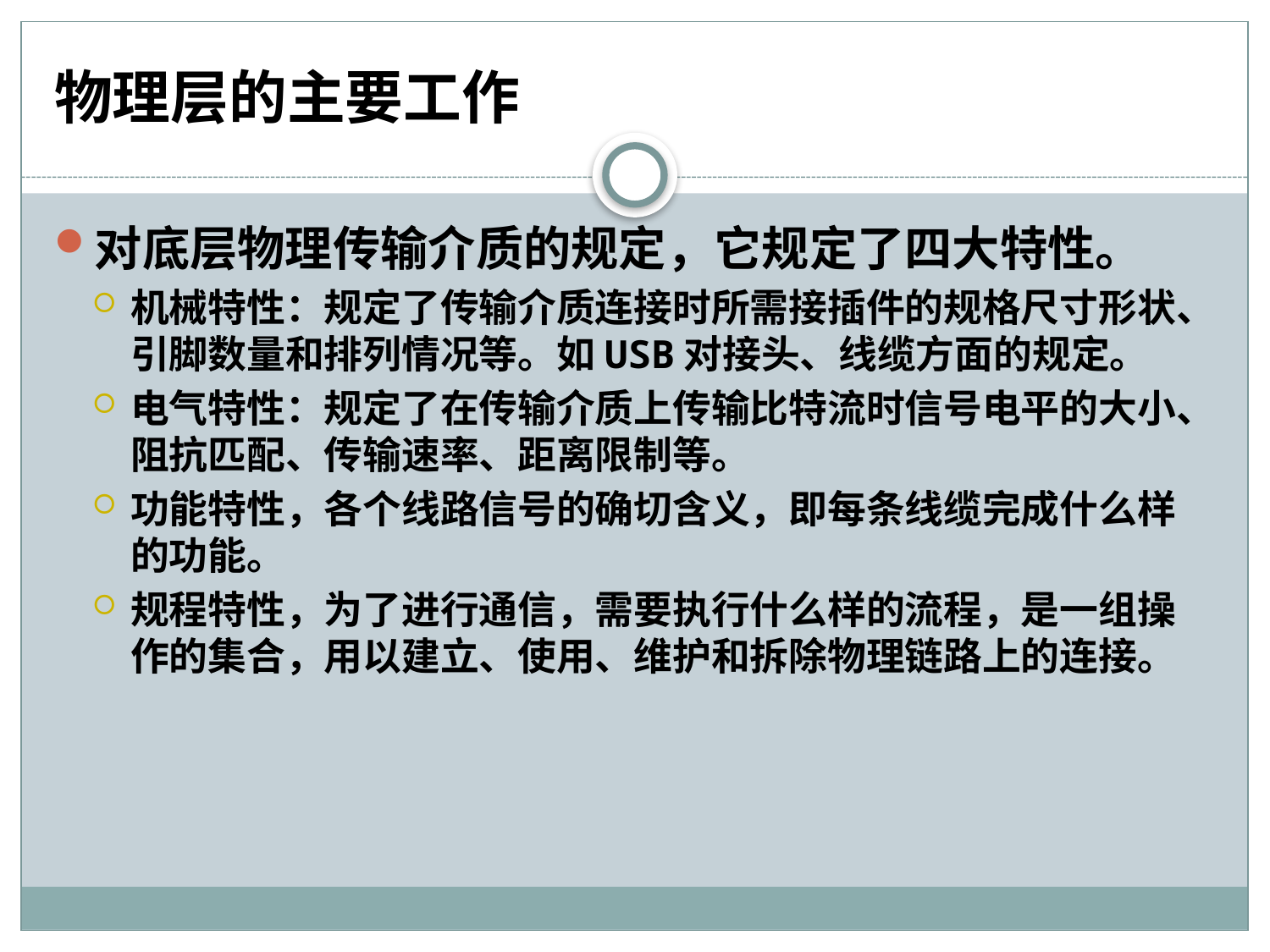

# 物理层的主要工作
对底层物理传输介质的规定，它规定了四大特性。
机械特性：规定了传输介质连接时所需接插件的规格尺寸形状、引脚数量和排列情况等。如USB对接头、线缆方面的规定。
电气特性：规定了在传输介质上传输比特流时信号电平的大小、阻抗匹配、传输速率、距离限制等。
功能特性，各个线路信号的确切含义，即每条线缆完成什么样的功能。
规程特性，为了进行通信，需要执行什么样的流程，是一组操作的集合，用以建立、使用、维护和拆除物理链路上的连接。